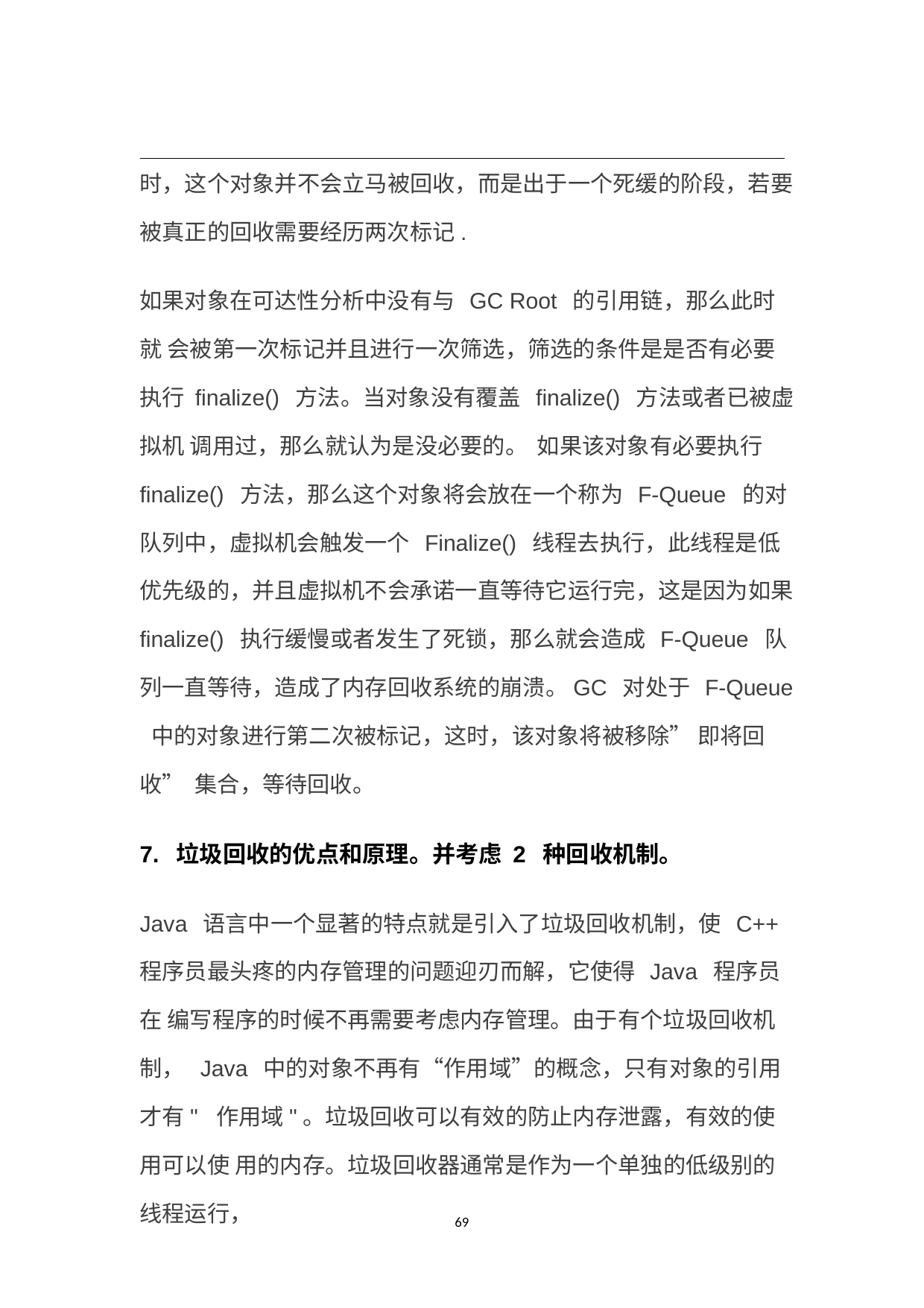

时，这个对象并不会立马被回收，而是出于一个死缓的阶段，若要
被真正的回收需要经历两次标记.
如果对象在可达性分析中没有与 GC Root 的引用链，那么此时就 会被第一次标记并且进行一次筛选，筛选的条件是是否有必要执行 finalize() 方法。当对象没有覆盖 finalize() 方法或者已被虚拟机 调用过，那么就认为是没必要的。 如果该对象有必要执行 finalize() 方法，那么这个对象将会放在一个称为 F-Queue 的对 队列中，虚拟机会触发一个 Finalize() 线程去执行，此线程是低 优先级的，并且虚拟机不会承诺一直等待它运行完，这是因为如果 finalize() 执行缓慢或者发生了死锁，那么就会造成 F-Queue 队 列一直等待，造成了内存回收系统的崩溃。GC 对处于 F-Queue  中的对象进行第二次被标记，这时，该对象将被移除” 即将回收”  集合，等待回收。

7. 垃圾回收的优点和原理。并考虑 2 种回收机制。
Java 语言中一个显著的特点就是引入了垃圾回收机制，使 C++  程序员最头疼的内存管理的问题迎刃而解，它使得 Java 程序员在 编写程序的时候不再需要考虑内存管理。由于有个垃圾回收机制，  Java 中的对象不再有“作用域”的概念，只有对象的引用才有"  作用域"。垃圾回收可以有效的防止内存泄露，有效的使用可以使 用的内存。垃圾回收器通常是作为一个单独的低级别的线程运行，
69